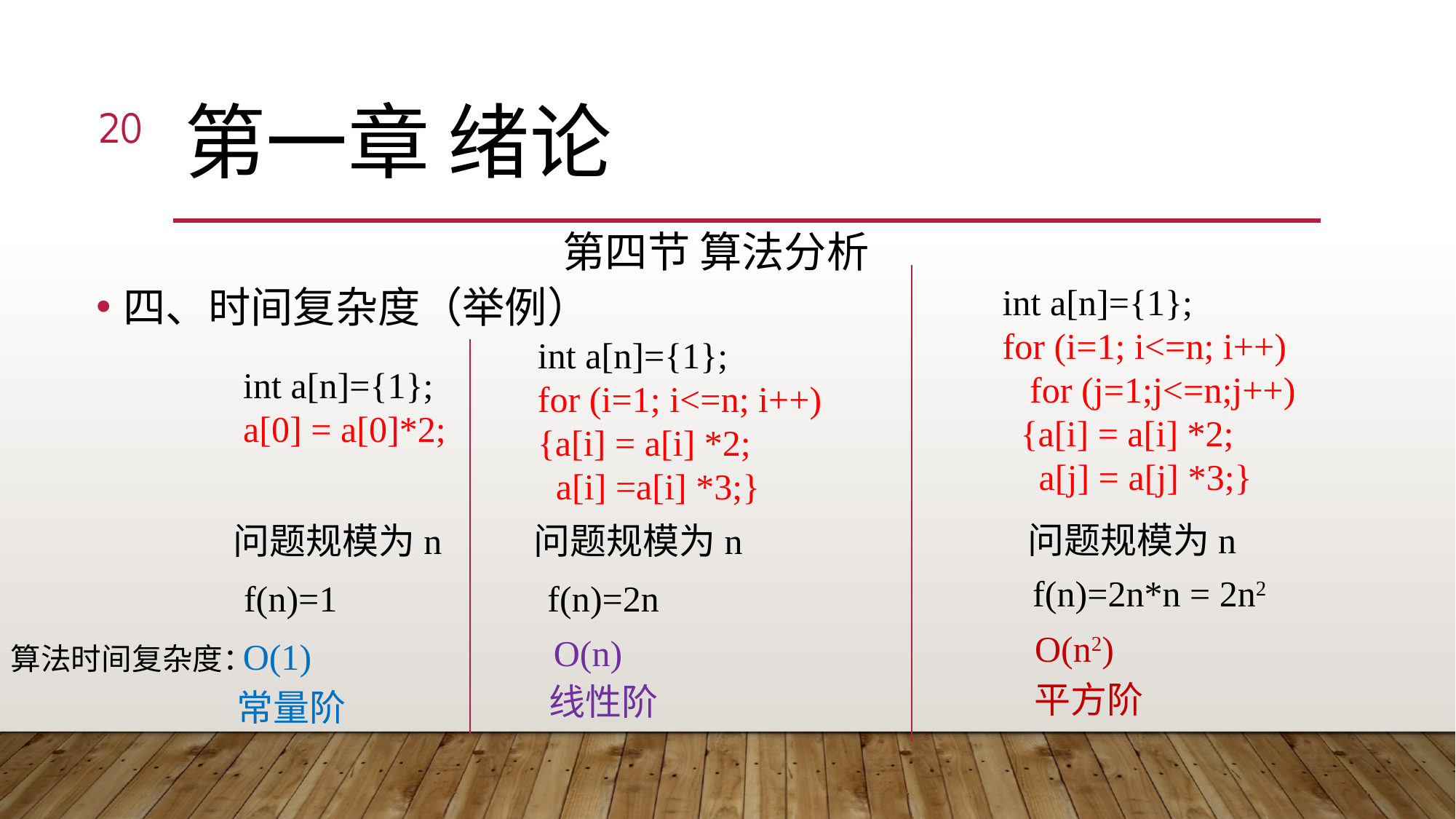

20
# 第一章 绪论
第四节 算法分析
四、时间复杂度（举例）
int a[n]={1};
for (i=1; i<=n; i++)
   for (j=1;j<=n;j++)
  {a[i] = a[i] *2;
    a[j] = a[j] *3;}
int a[n]={1};
for (i=1; i<=n; i++)
{a[i] = a[i] *2;
  a[i] =a[i] *3;}
int a[n]={1};
a[0] = a[0]*2;
问题规模为n
问题规模为n
问题规模为n
f(n)=2n*n = 2n2
f(n)=1
f(n)=2n
O(n2)
O(n)
O(1)
算法时间复杂度：
平方阶
线性阶
常量阶